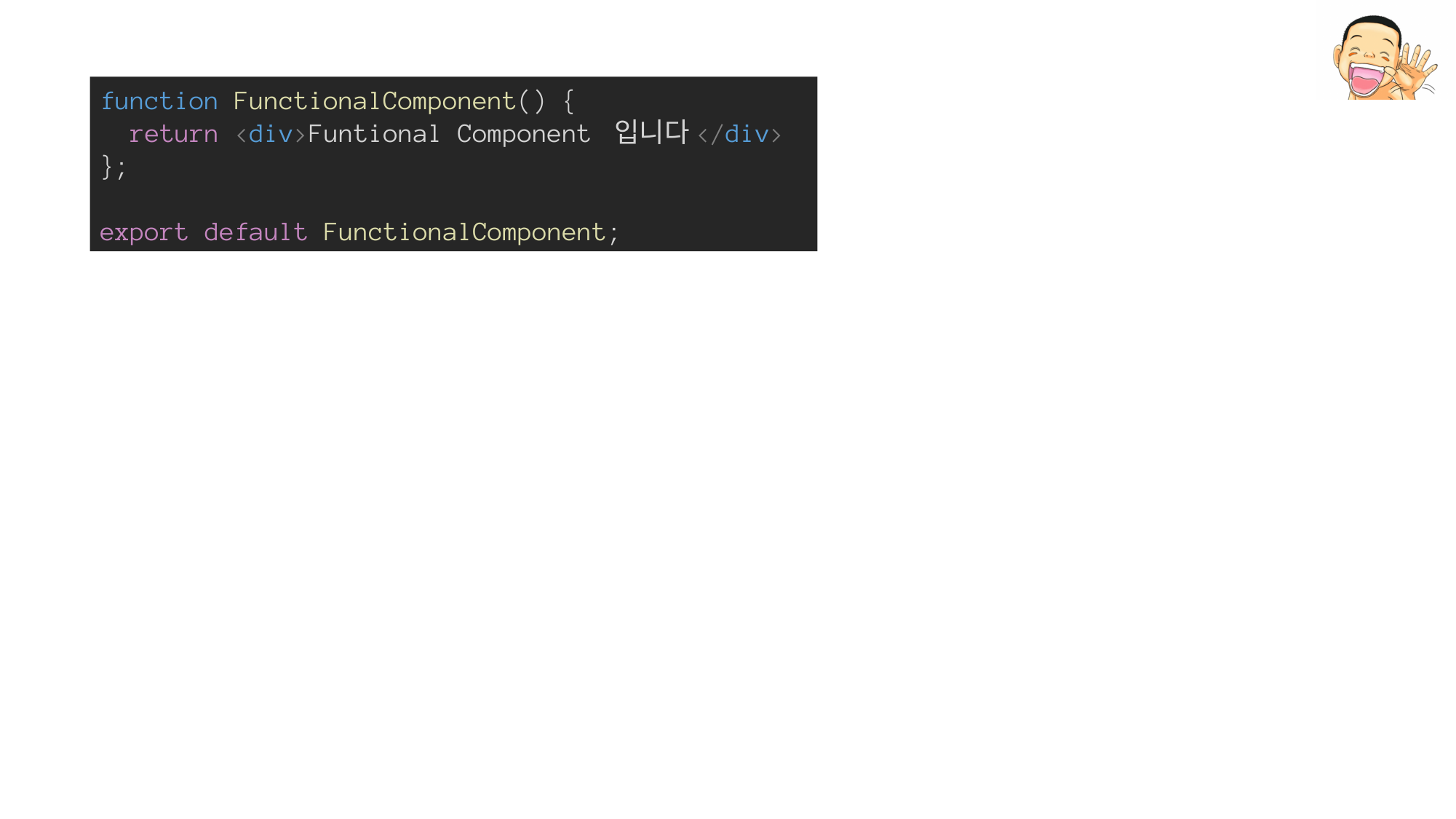

function FunctionalComponent() {
  return <div>Funtional Component 입니다</div>
};

export default FunctionalComponent;